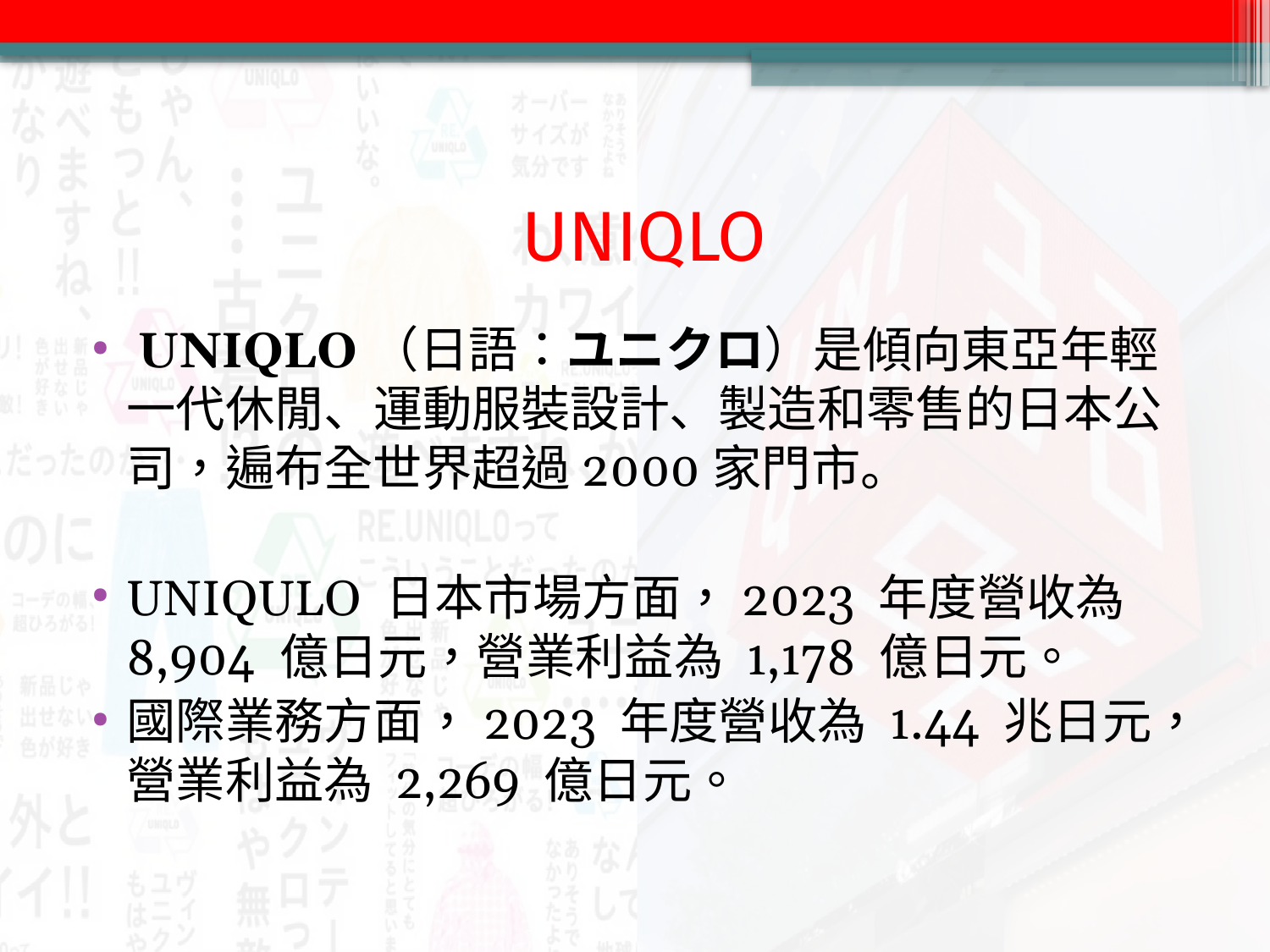

# UNIQLO
 UNIQLO（日語：ユニクロ）是傾向東亞年輕一代休閒、運動服裝設計、製造和零售的日本公司，遍布全世界超過2000家門市。

UNIQULO 日本市場方面，2023 年度營收為 8,904 億日元，營業利益為 1,178 億日元。
國際業務方面，2023 年度營收為 1.44 兆日元，營業利益為 2,269 億日元。